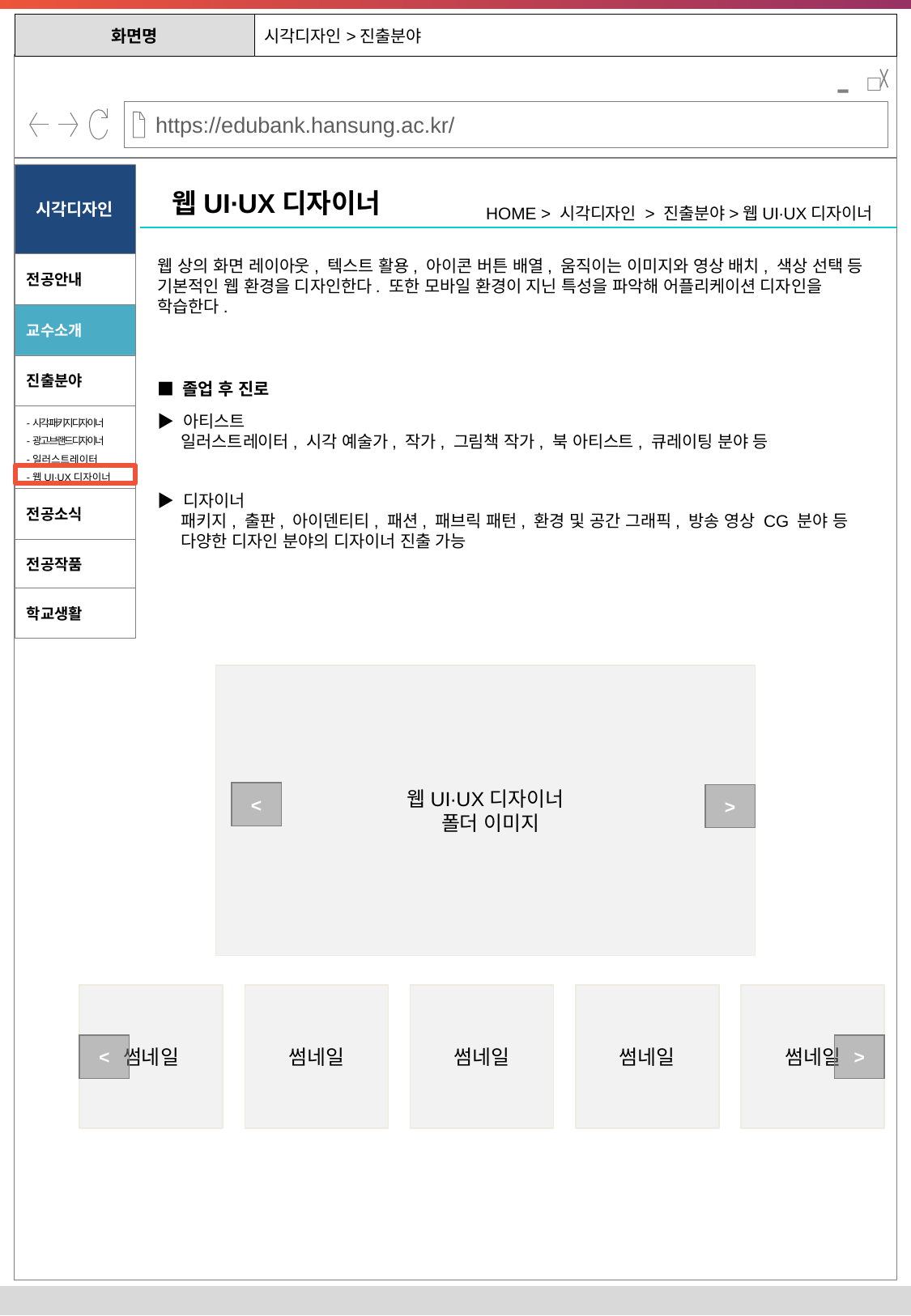

| 화면명 | 시각디자인>진출분야 |
| --- | --- |
-
시각디자인
웹UI∙UX디자이너
HOME > 시각디자인 > 진출분야>웹UI∙UX디자이너
웹 상의 화면 레이아웃, 텍스트 활용, 아이콘 버튼 배열, 움직이는 이미지와 영상 배치, 색상 선택 등 기본적인 웹 환경을 디자인한다. 또한 모바일 환경이 지닌 특성을 파악해 어플리케이션 디자인을 학습한다.
전공안내
교수소개
진출분야
■ 졸업 후 진로
▶ 아티스트
일러스트레이터, 시각 예술가, 작가, 그림책 작가, 북 아티스트, 큐레이팅 분야 등
-시각∙패키지디자이너
-광고∙브랜드디자이너
-일러스트레이터
-웹UI∙UX디자이너

▶ 디자이너
패키지, 출판, 아이덴티티, 패션, 패브릭 패턴, 환경 및 공간 그래픽, 방송 영상 CG 분야 등 다양한 디자인 분야의 디자이너 진출 가능
전공소식
전공작품
학교생활
웹UI∙UX디자이너
 폴더 이미지
<
>
썸네일
썸네일
썸네일
썸네일
썸네일
<
>